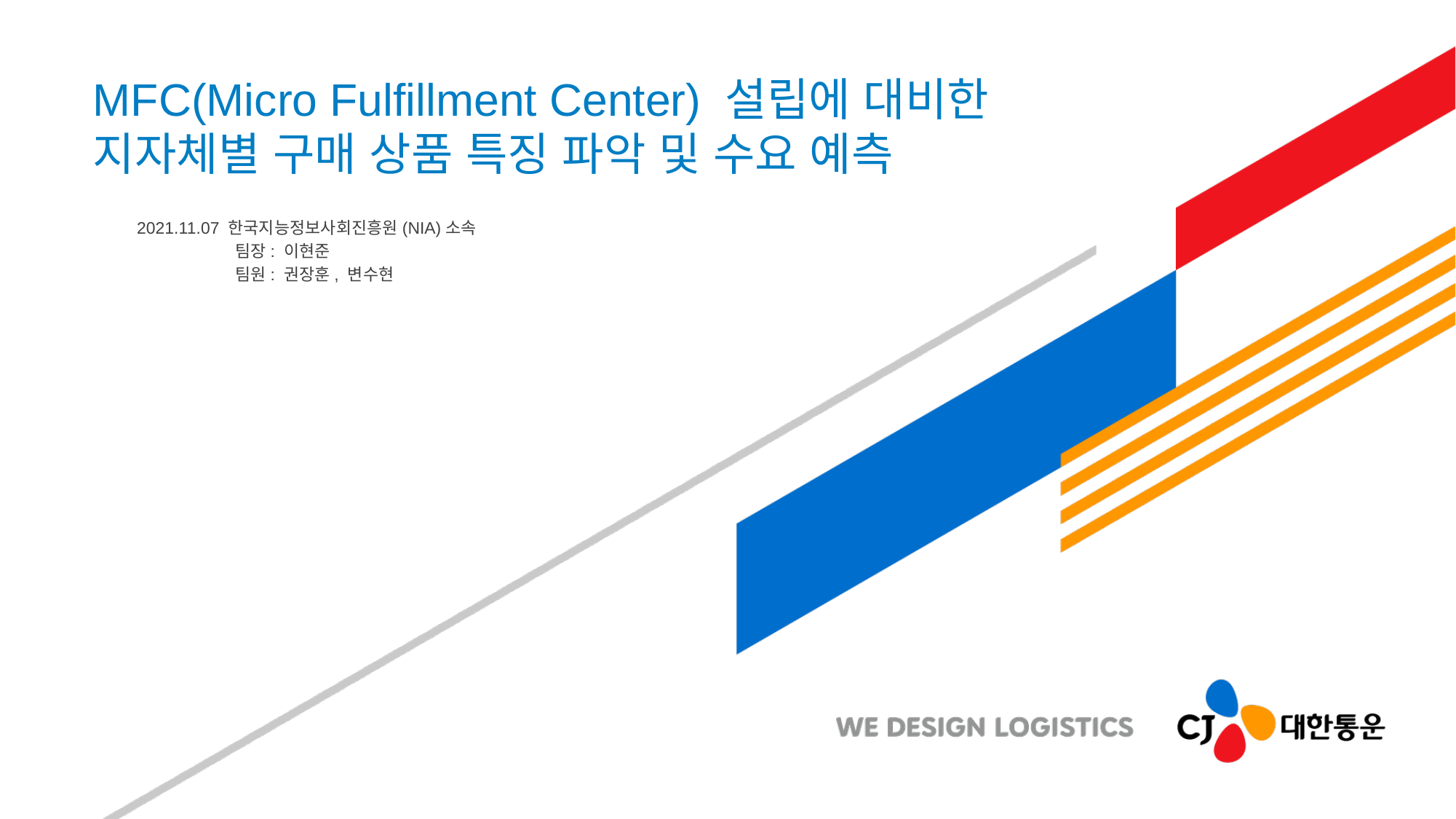

# MFC(Micro Fulfillment Center) 설립에 대비한 지자체별 구매 상품 특징 파악 및 수요 예측
2021.11.07 한국지능정보사회진흥원(NIA)소속
                    팀장: 이현준
                    팀원: 권장훈, 변수현